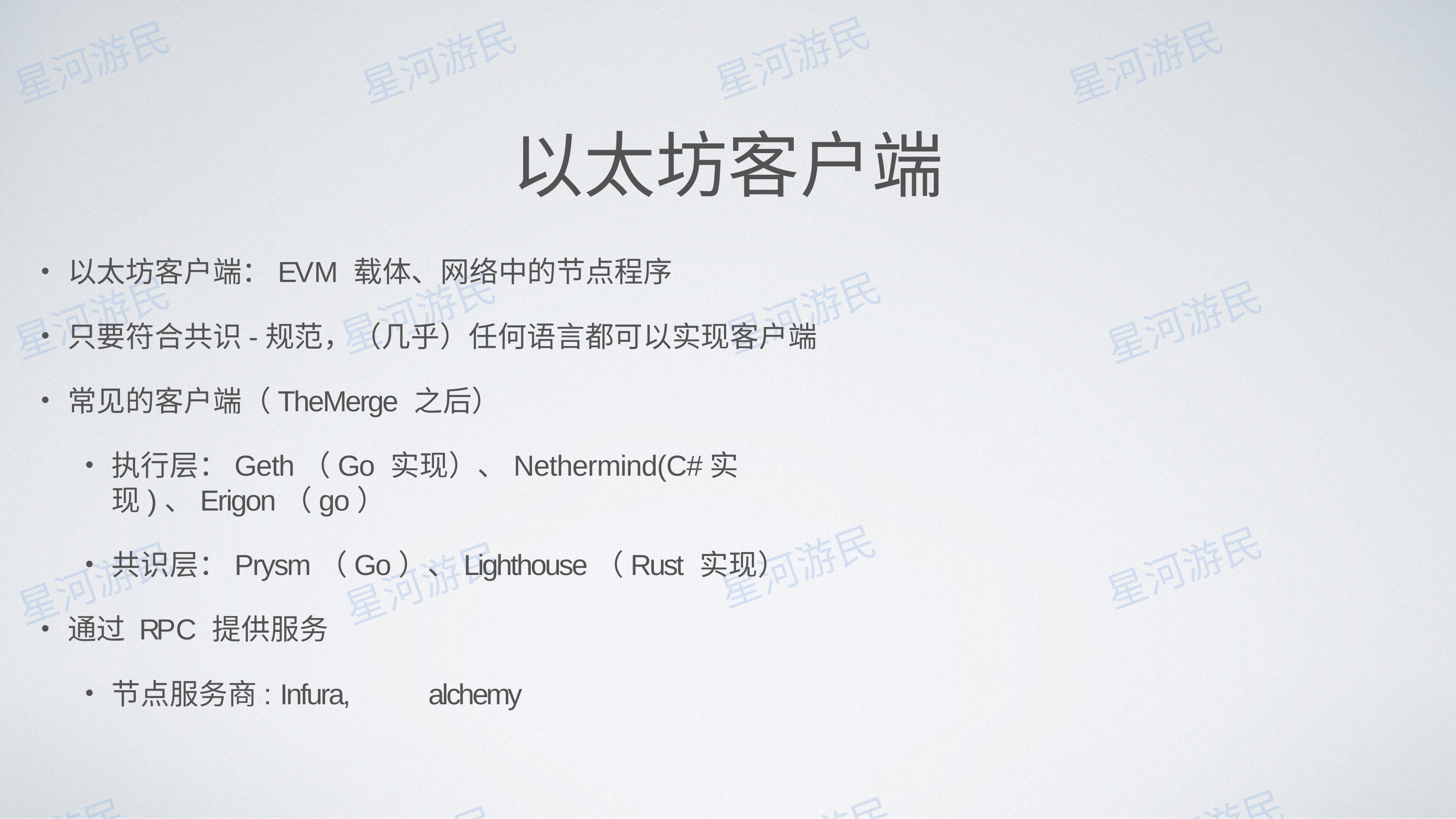

# 以太坊客户端
以太坊客户端：EVM 载体、⽹络中的节点程序

只要符合共识-规范，（⼏乎）任何语⾔都可以实现客户端

常⻅的客户端（TheMerge 之后）

执⾏层：Geth（Go 实现）、Nethermind(C#实现)、Erigon（go）

共识层：Prysm（Go）、Lighthouse（Rust 实现）

通过 RPC 提供服务

节点服务商: Infura,	alchemy